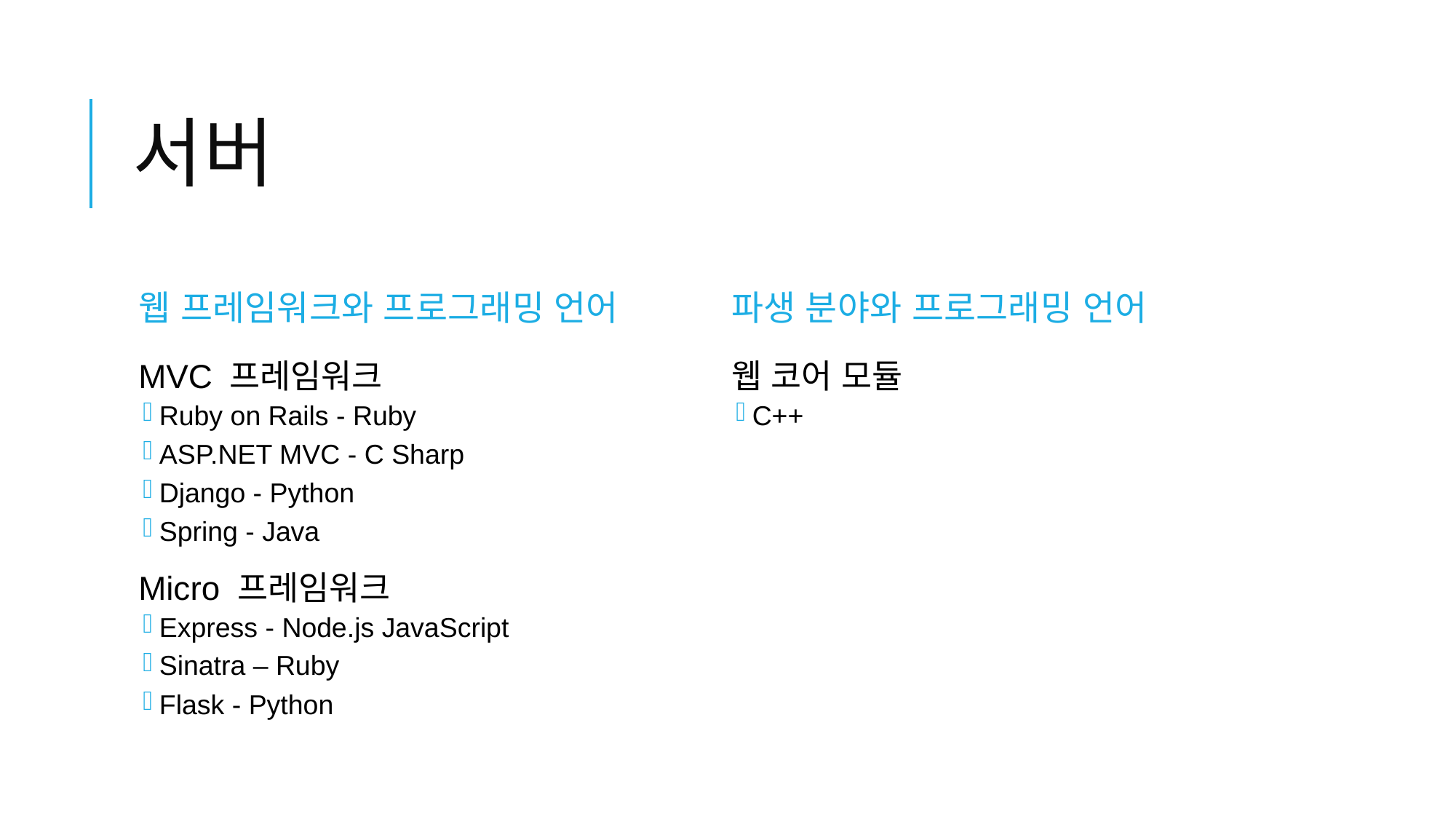

# 서버
웹 프레임워크와 프로그래밍 언어
파생 분야와 프로그래밍 언어
MVC 프레임워크
Ruby on Rails - Ruby
ASP.NET MVC - C Sharp
Django - Python
Spring - Java
Micro 프레임워크
Express - Node.js JavaScript
Sinatra – Ruby
Flask - Python

웹 코어 모듈
C++